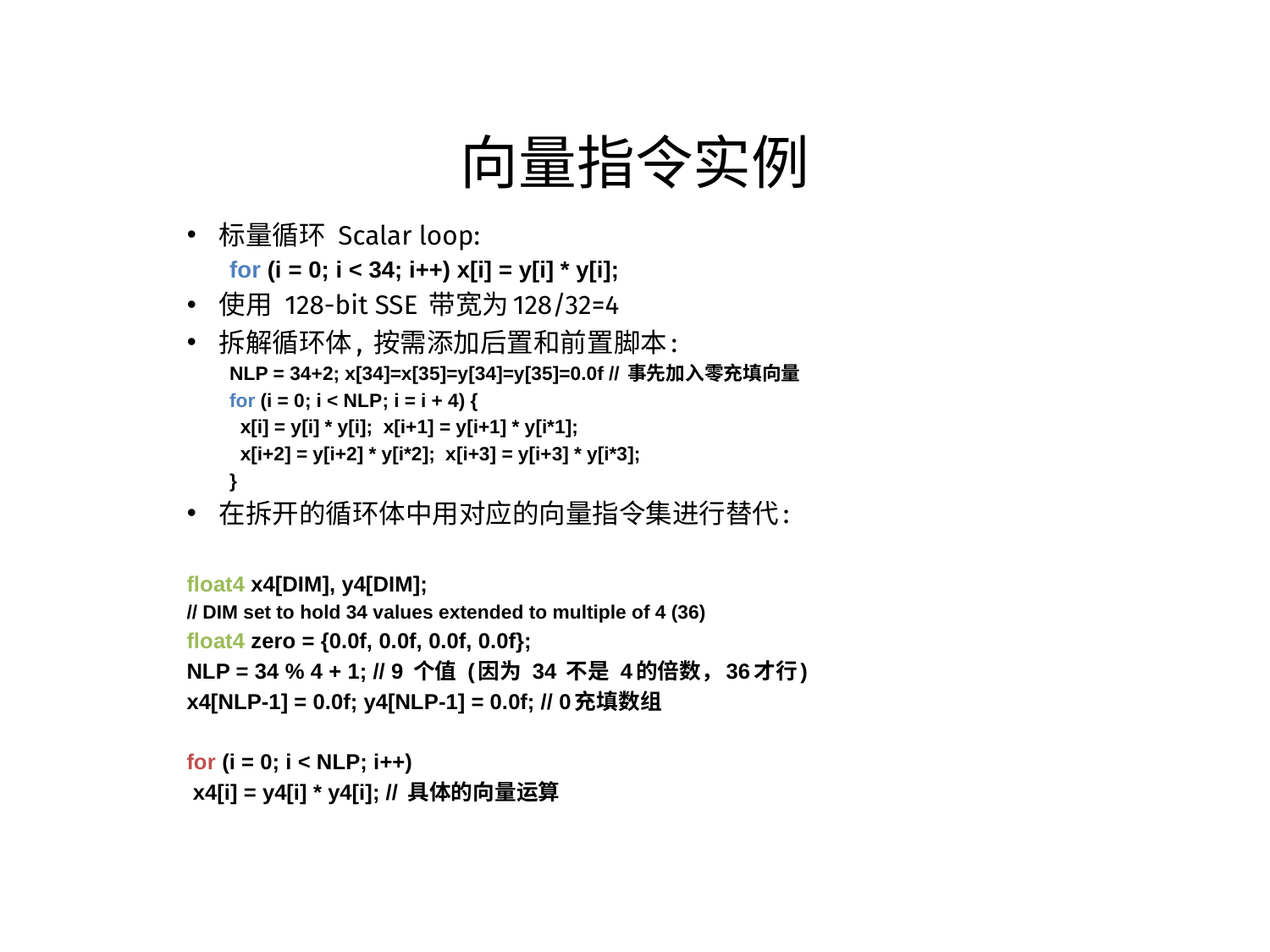

向量指令实例
标量循环 Scalar loop:
for (i = 0; i < 34; i++) x[i] = y[i] * y[i];
使用 128-bit SSE 带宽为128/32=4
拆解循环体, 按需添加后置和前置脚本:
NLP = 34+2; x[34]=x[35]=y[34]=y[35]=0.0f // 事先加入零充填向量
for (i = 0; i < NLP; i = i + 4) {
  x[i] = y[i] * y[i];  x[i+1] = y[i+1] * y[i*1];
  x[i+2] = y[i+2] * y[i*2];  x[i+3] = y[i+3] * y[i*3];
}
在拆开的循环体中用对应的向量指令集进行替代:

float4 x4[DIM], y4[DIM];
// DIM set to hold 34 values extended to multiple of 4 (36)
float4 zero = {0.0f, 0.0f, 0.0f, 0.0f};
NLP = 34 % 4 + 1; // 9 个值 (因为 34 不是 4的倍数，36才行)
x4[NLP-1] = 0.0f; y4[NLP-1] = 0.0f; // 0充填数组

for (i = 0; i < NLP; i++)
 x4[i] = y4[i] * y4[i]; // 具体的向量运算